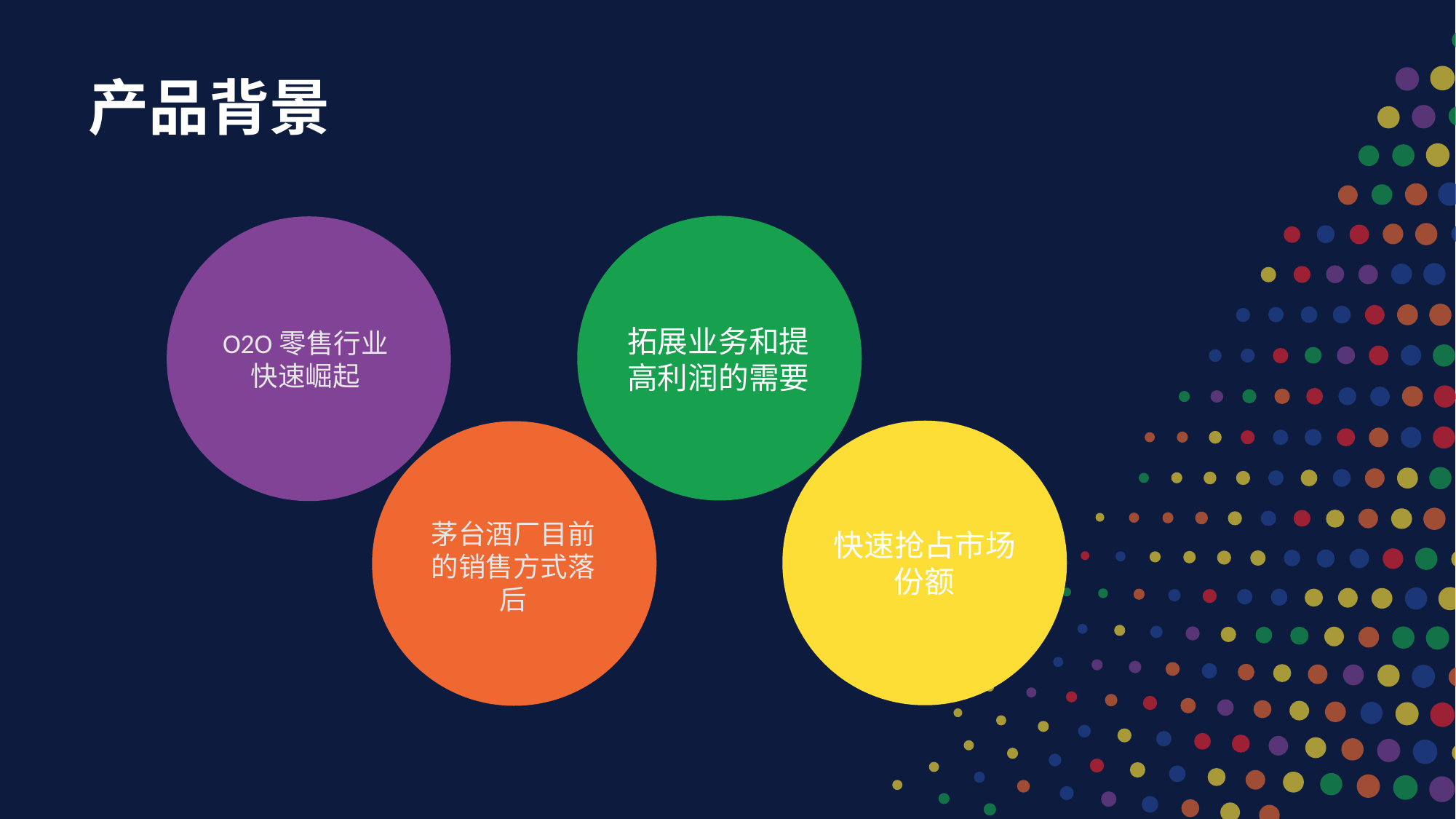

产品背景

拓展业务和提高利润的需要
O2O零售行业快速崛起

茅台酒厂目前的销售方式落后
快速抢占市场份额